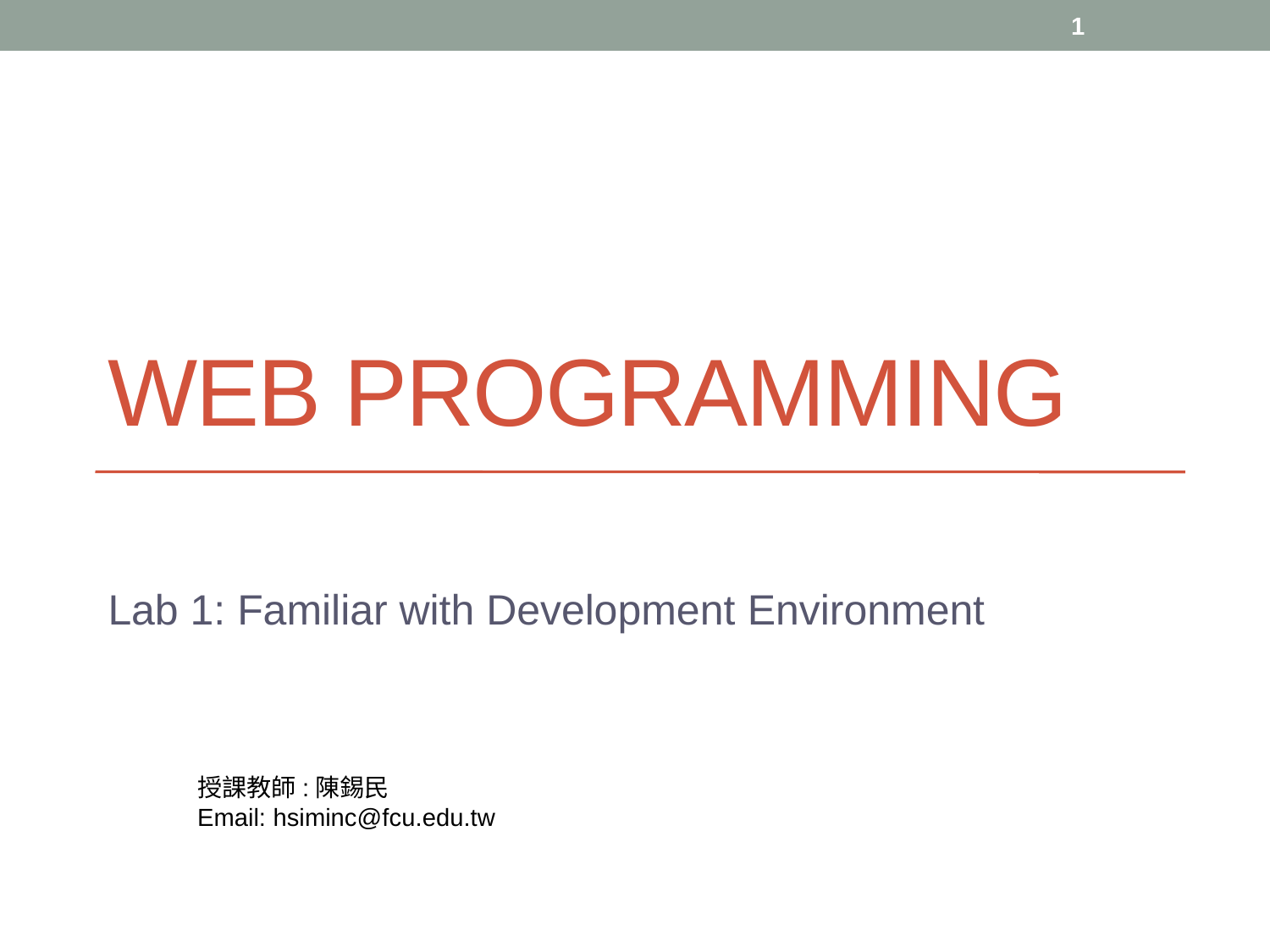

1
# Web Programming
Lab 1: Familiar with Development Environment
授課教師:陳錫民
Email: hsiminc@fcu.edu.tw